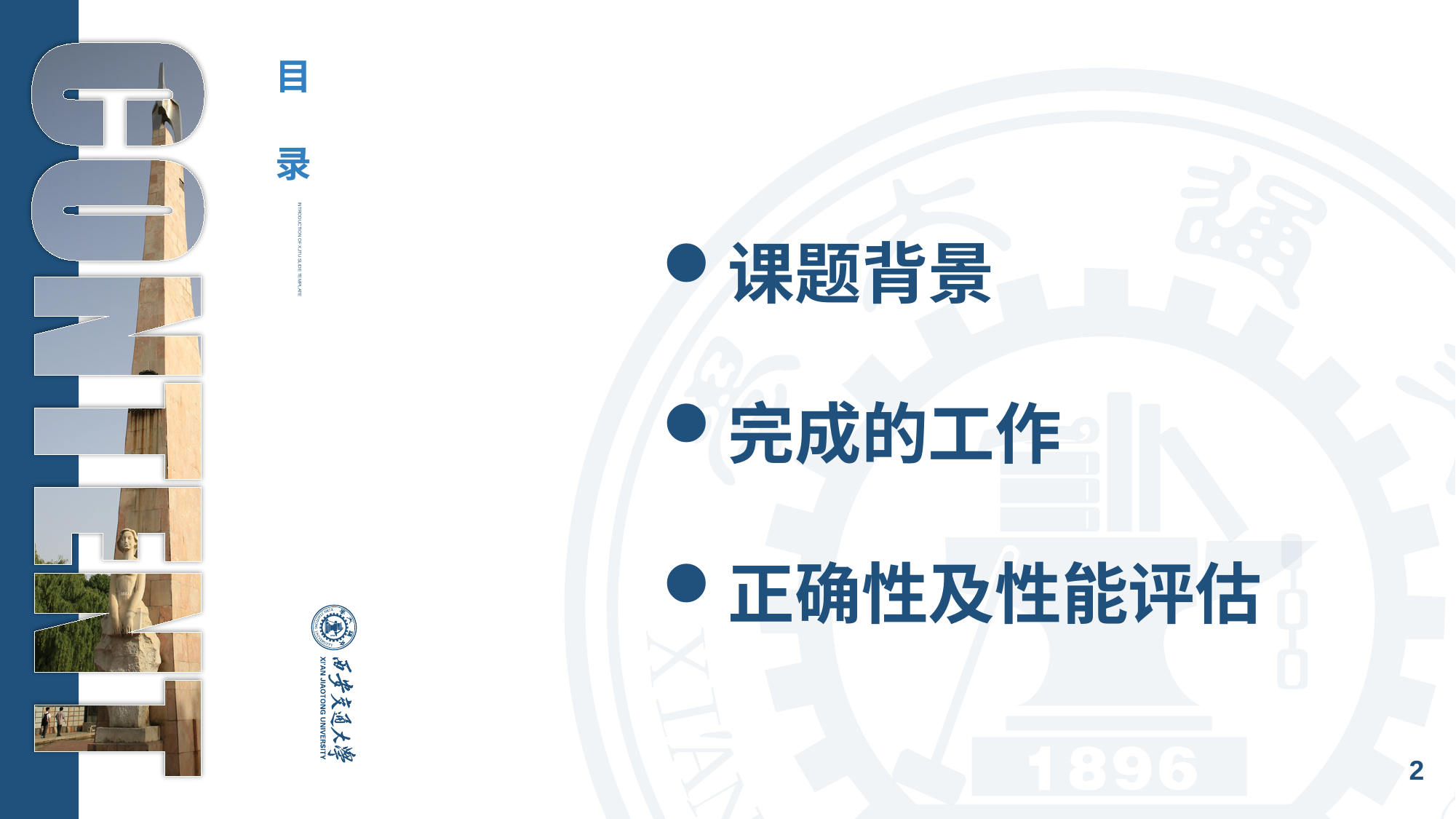

目

录

课题背景
完成的工作
正确性及性能评估

INTRODUCTION OF XJTU slide template

2